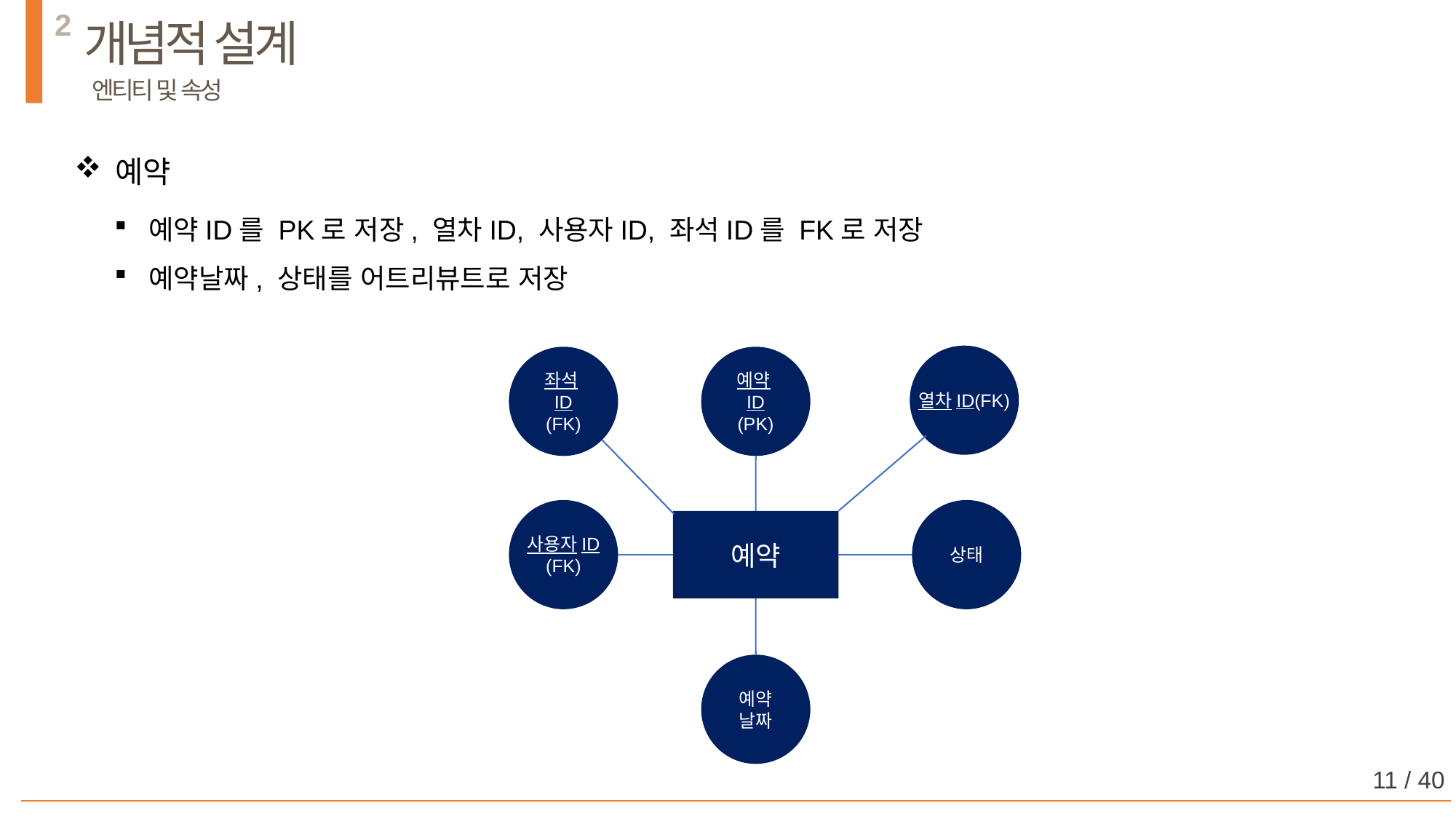

2
개념적 설계
 엔티티 및 속성

예약
예약ID를 PK로 저장, 열차ID, 사용자ID, 좌석ID를 FK로 저장
예약날짜, 상태를 어트리뷰트로 저장
열차ID(FK)
좌석ID
(FK)
예약ID (PK)
사용자ID
(FK)
상태
예약
예약
날짜